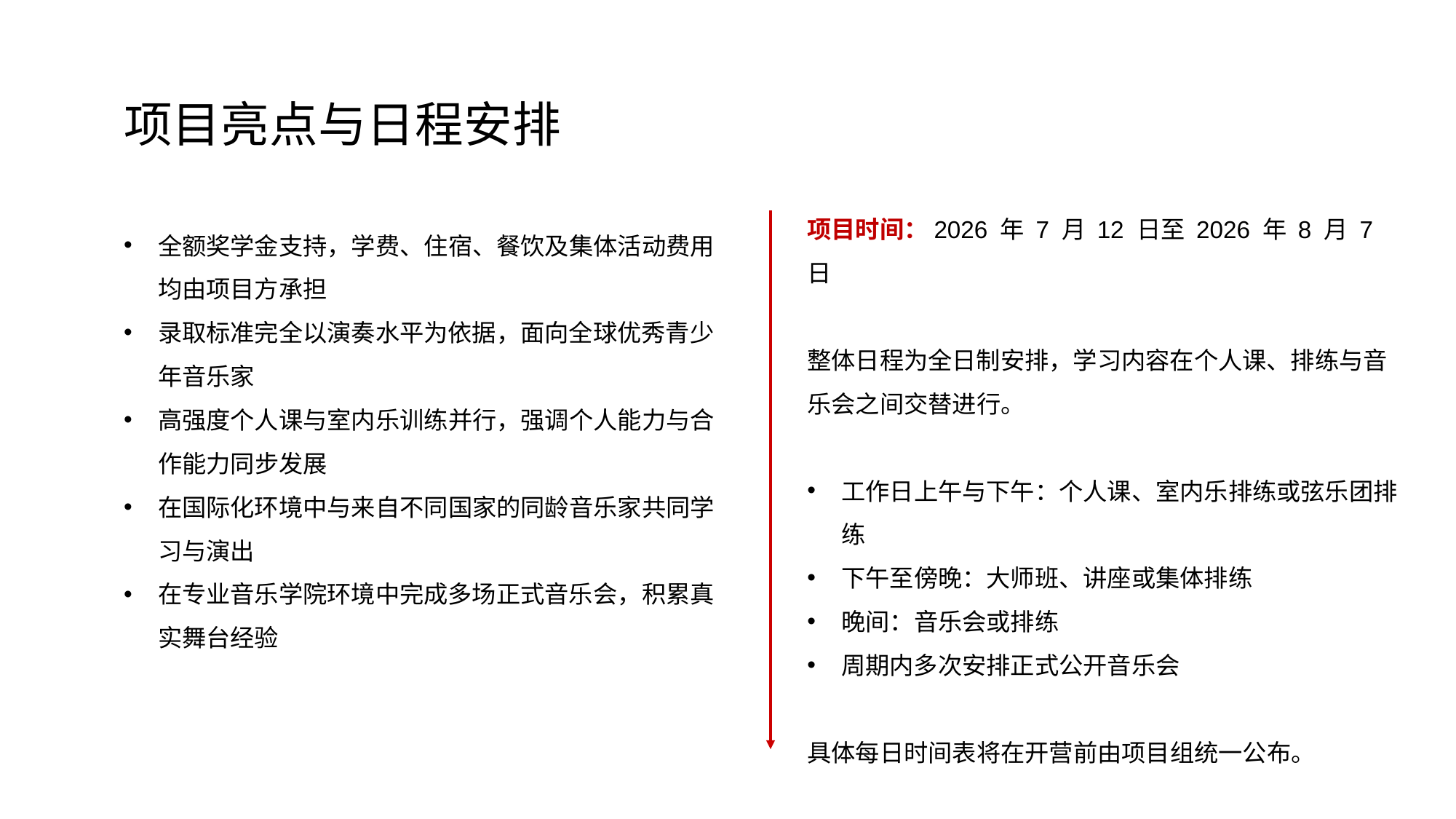

项目亮点与日程安排
项目时间：2026 年 7 月 12 日至 2026 年 8 月 7 日

整体日程为全日制安排，学习内容在个人课、排练与音乐会之间交替进行。

工作日上午与下午：个人课、室内乐排练或弦乐团排练
下午至傍晚：大师班、讲座或集体排练
晚间：音乐会或排练
周期内多次安排正式公开音乐会

具体每日时间表将在开营前由项目组统一公布。
全额奖学金支持，学费、住宿、餐饮及集体活动费用均由项目方承担
录取标准完全以演奏水平为依据，面向全球优秀青少年音乐家
高强度个人课与室内乐训练并行，强调个人能力与合作能力同步发展
在国际化环境中与来自不同国家的同龄音乐家共同学习与演出
在专业音乐学院环境中完成多场正式音乐会，积累真实舞台经验